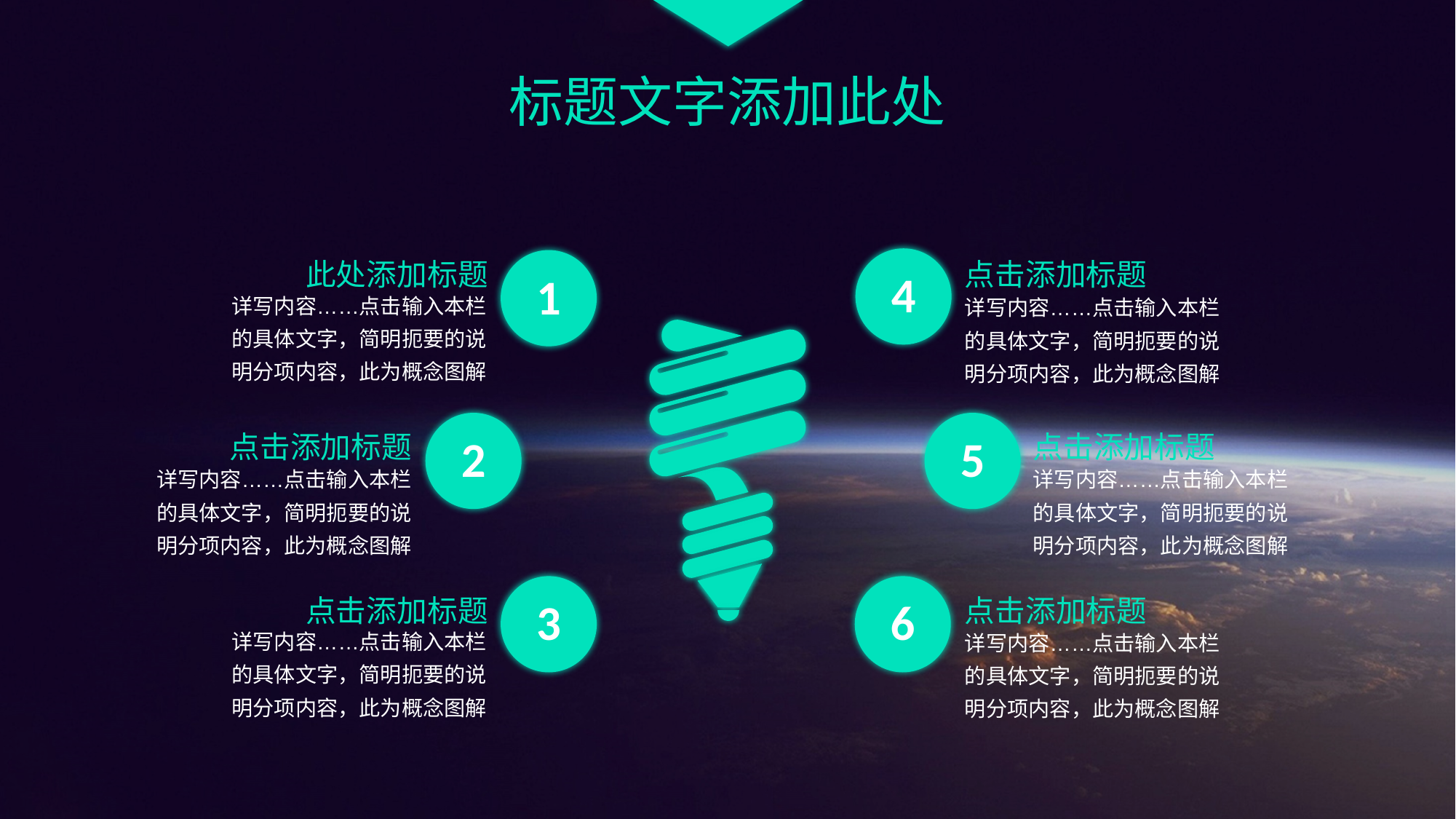

标题文字添加此处
此处添加标题

1
详写内容……点击输入本栏的具体文字，简明扼要的说明分项内容，此为概念图解
点击添加标题
详写内容……点击输入本栏的具体文字，简明扼要的说明分项内容，此为概念图解

4

点击添加标题

2
详写内容……点击输入本栏的具体文字，简明扼要的说明分项内容，此为概念图解
点击添加标题
详写内容……点击输入本栏的具体文字，简明扼要的说明分项内容，此为概念图解

5
点击添加标题

3
详写内容……点击输入本栏的具体文字，简明扼要的说明分项内容，此为概念图解
点击添加标题
详写内容……点击输入本栏的具体文字，简明扼要的说明分项内容，此为概念图解

6